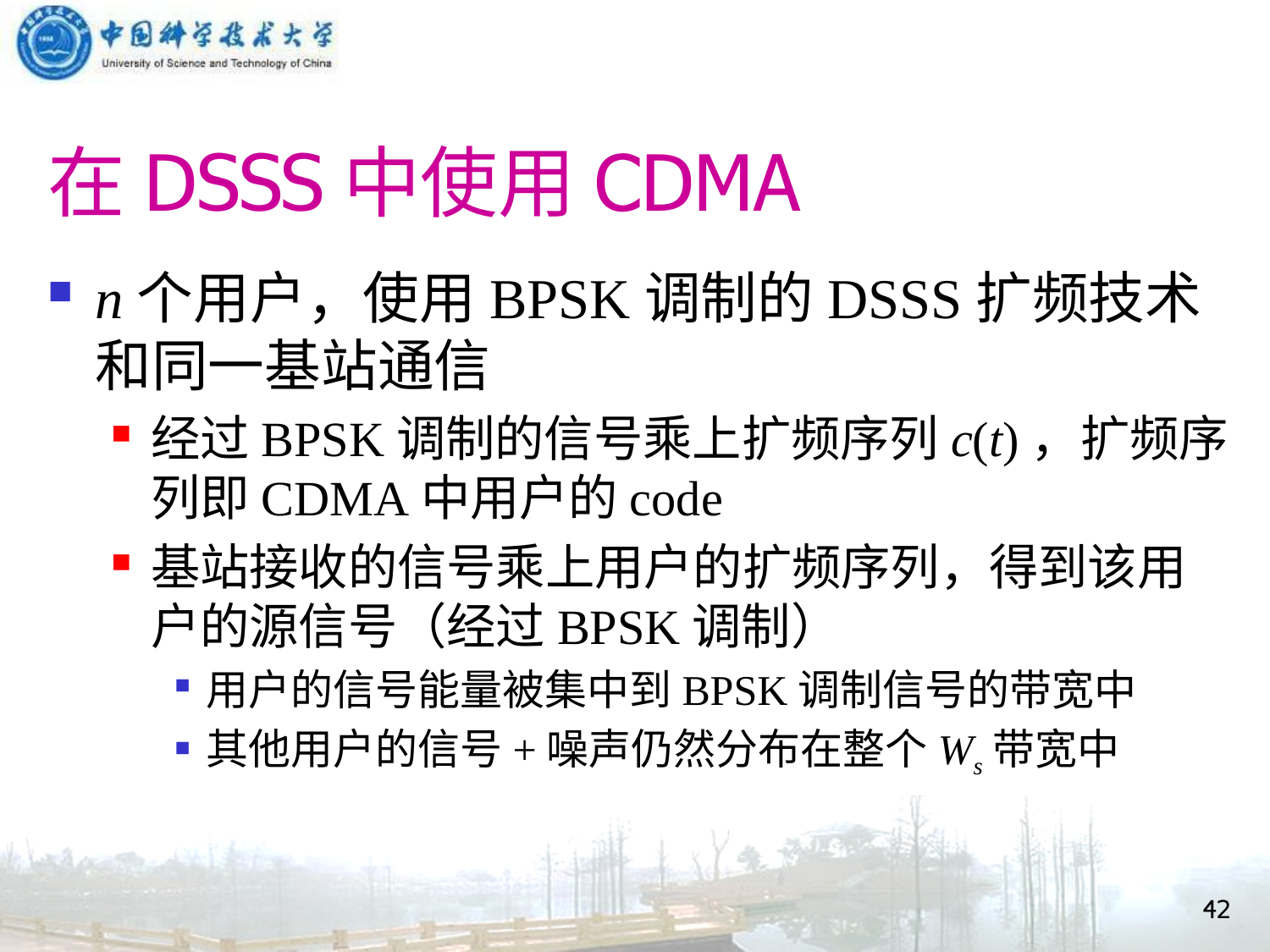

# 在DSSS中使用CDMA
n个用户，使用BPSK调制的DSSS扩频技术和同一基站通信
经过BPSK调制的信号乘上扩频序列c(t)，扩频序列即CDMA中用户的code
基站接收的信号乘上用户的扩频序列，得到该用户的源信号（经过BPSK调制）
用户的信号能量被集中到BPSK调制信号的带宽中
其他用户的信号+噪声仍然分布在整个Ws带宽中
42